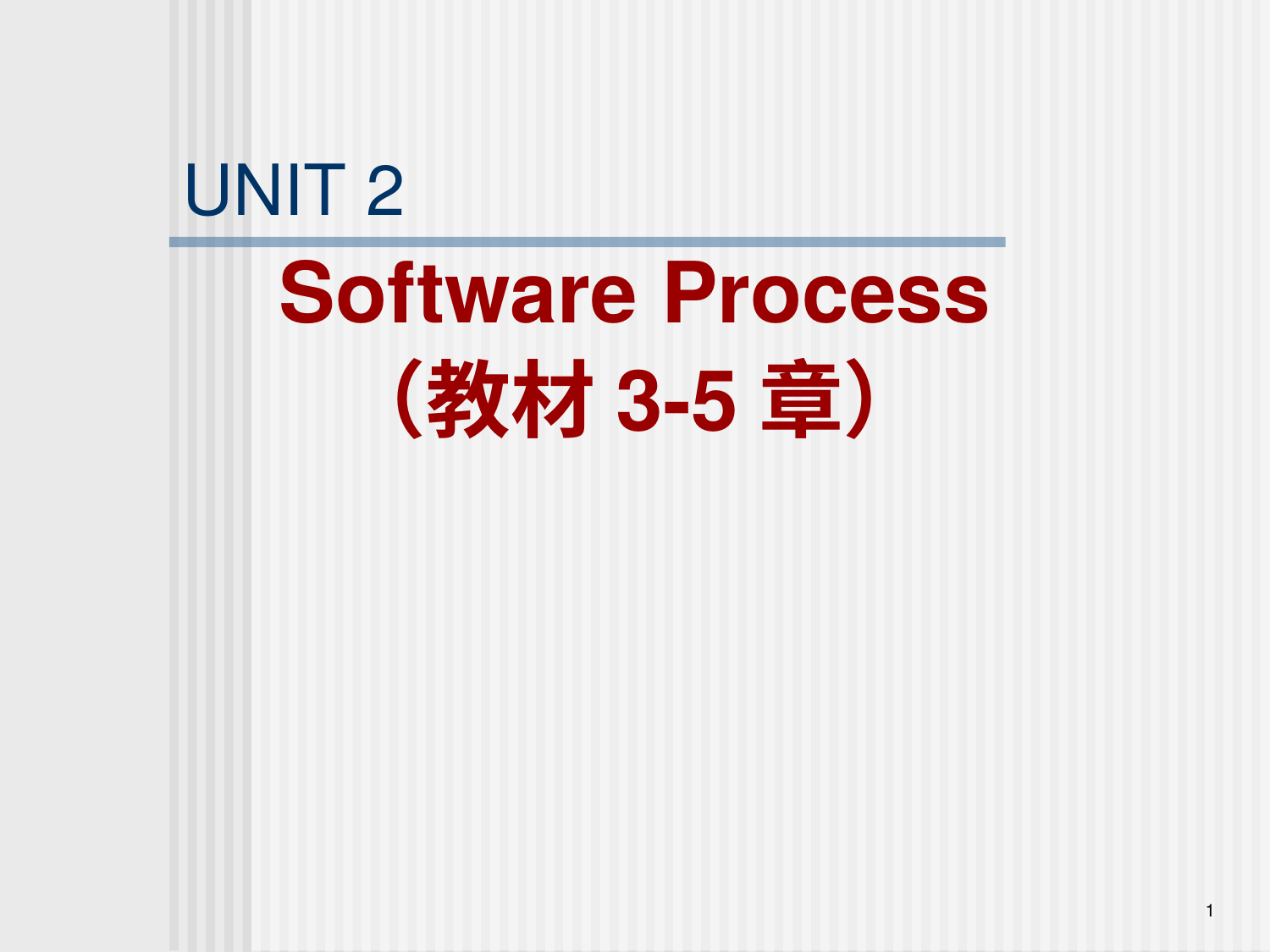

# UNIT 2
Software Process
（教材3-5章）

1